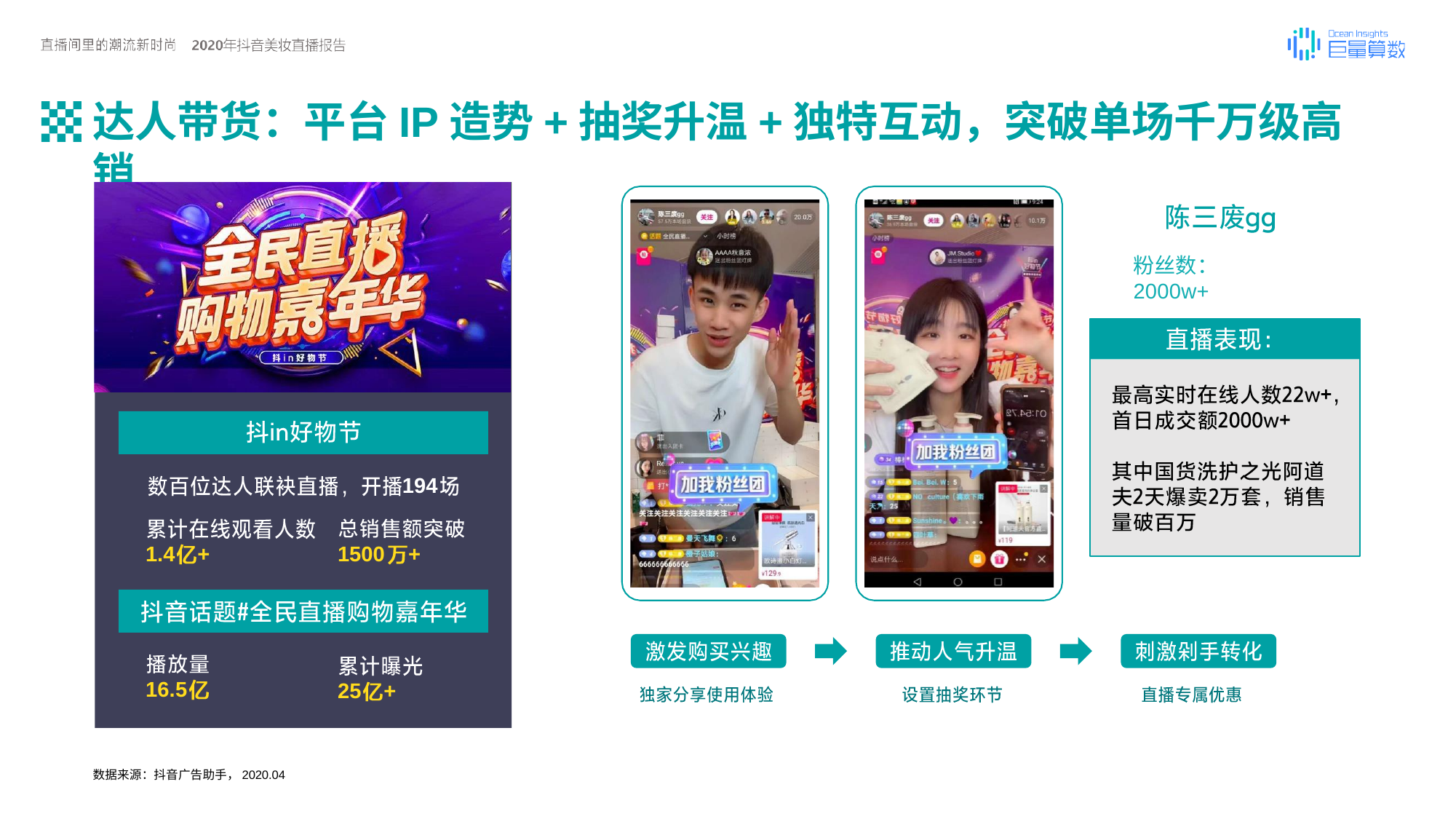

# 达人带货：平台IP造势+抽奖升温+独特互动，突破单场千万级高销

粉丝数：2000w+

194

1500	+
1.4	+

16.5
25	+

数据来源：抖音广告助手，2020.04